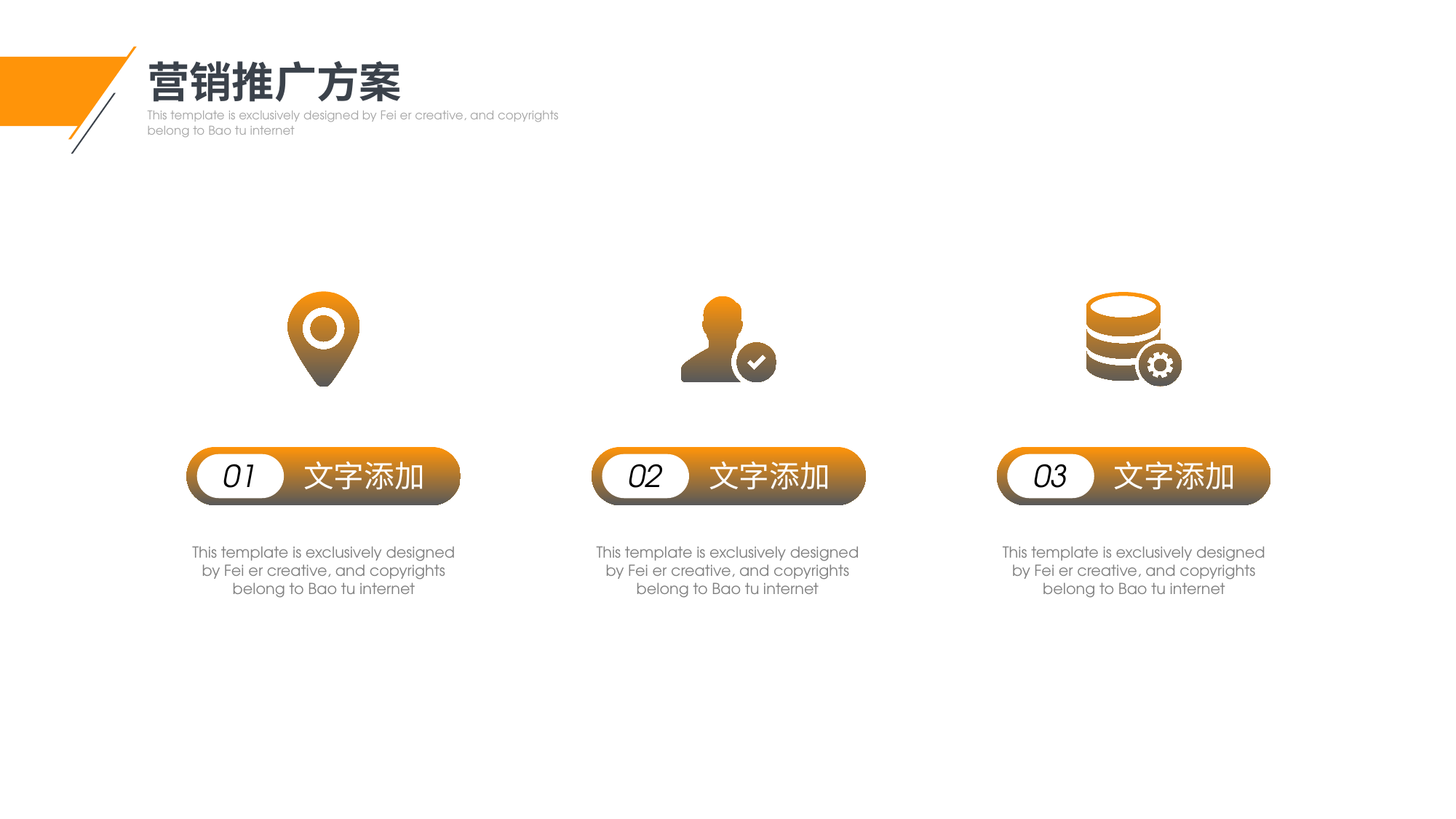

营销推广方案
This template is exclusively designed by Fei er creative, and copyrights belong to Bao tu internet

01
文字添加

02
文字添加

03
文字添加

This template is exclusively designed by Fei er creative, and copyrights belong to Bao tu internet
This template is exclusively designed by Fei er creative, and copyrights belong to Bao tu internet
This template is exclusively designed by Fei er creative, and copyrights belong to Bao tu internet